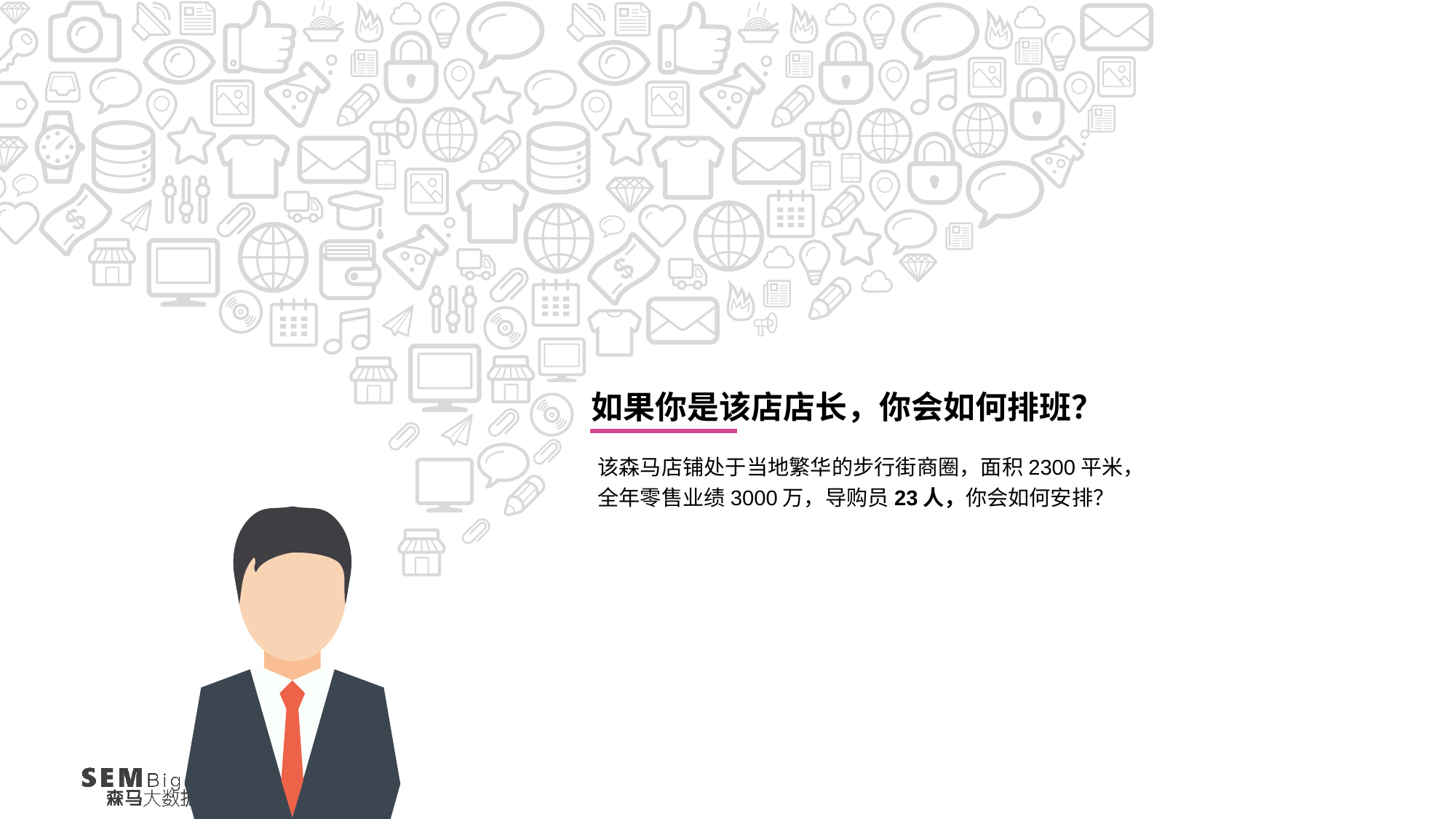

如果你是该店店长，你会如何排班？
该森马店铺处于当地繁华的步行街商圈，面积2300平米，
全年零售业绩3000万，导购员23人，你会如何安排？